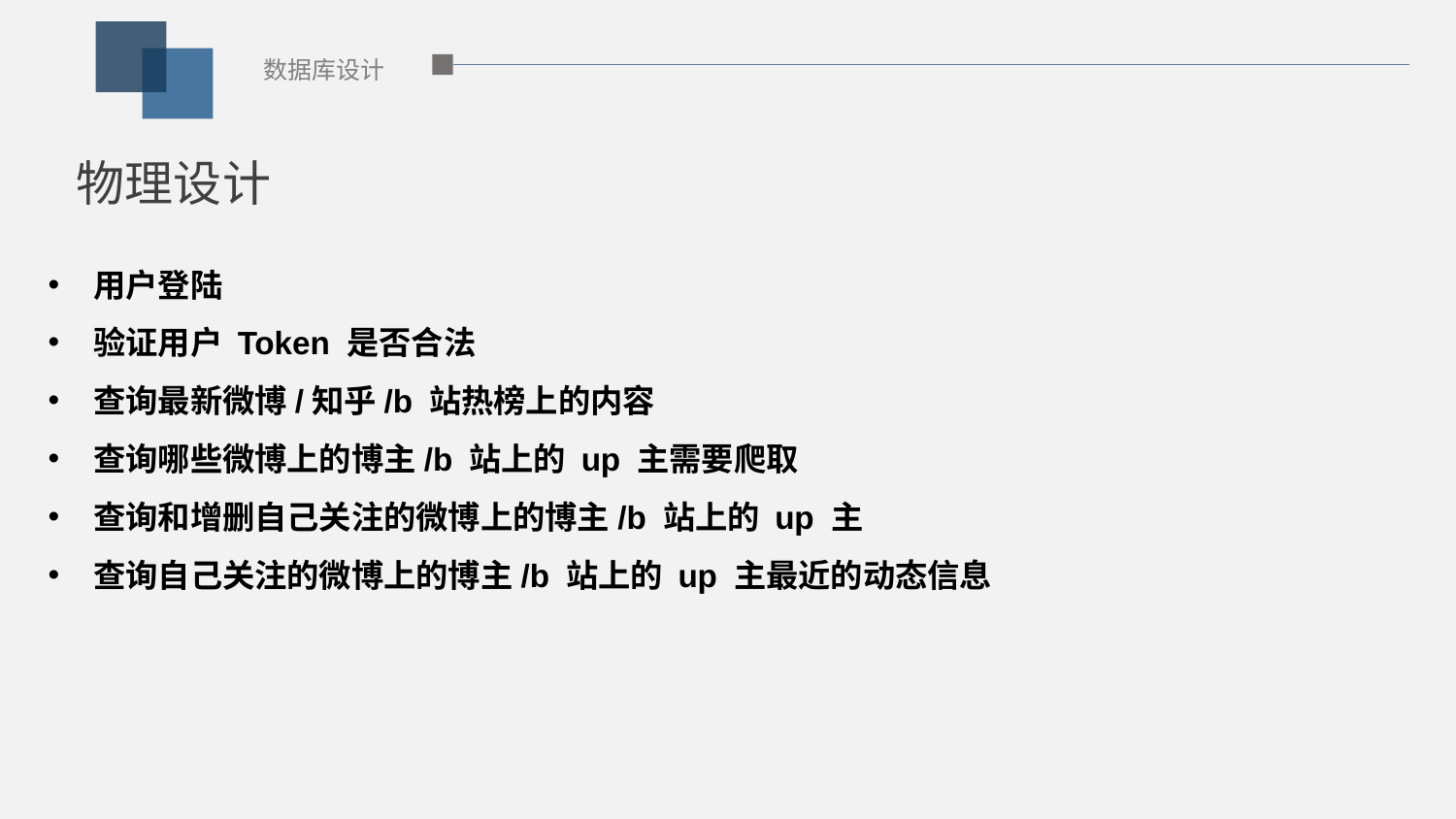

数据库设计

物理设计
用户登陆
验证用户 Token 是否合法
查询最新微博/知乎/b 站热榜上的内容
查询哪些微博上的博主/b 站上的 up 主需要爬取
查询和增删自己关注的微博上的博主/b 站上的 up 主
查询自己关注的微博上的博主/b 站上的 up 主最近的动态信息